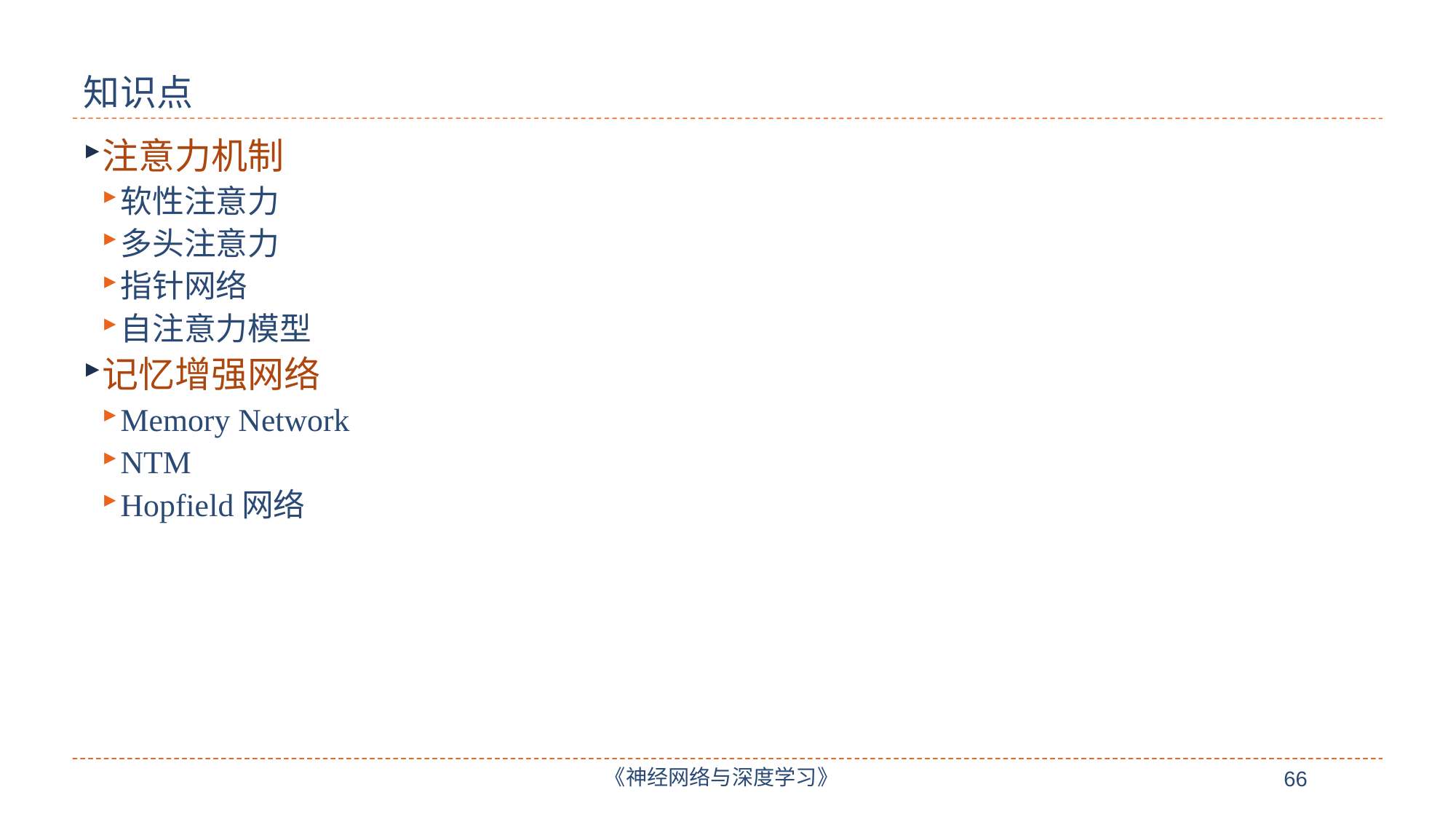

# 知识点
注意力机制
软性注意力
多头注意力
指针网络
自注意力模型
记忆增强网络
Memory Network
NTM
Hopfield网络